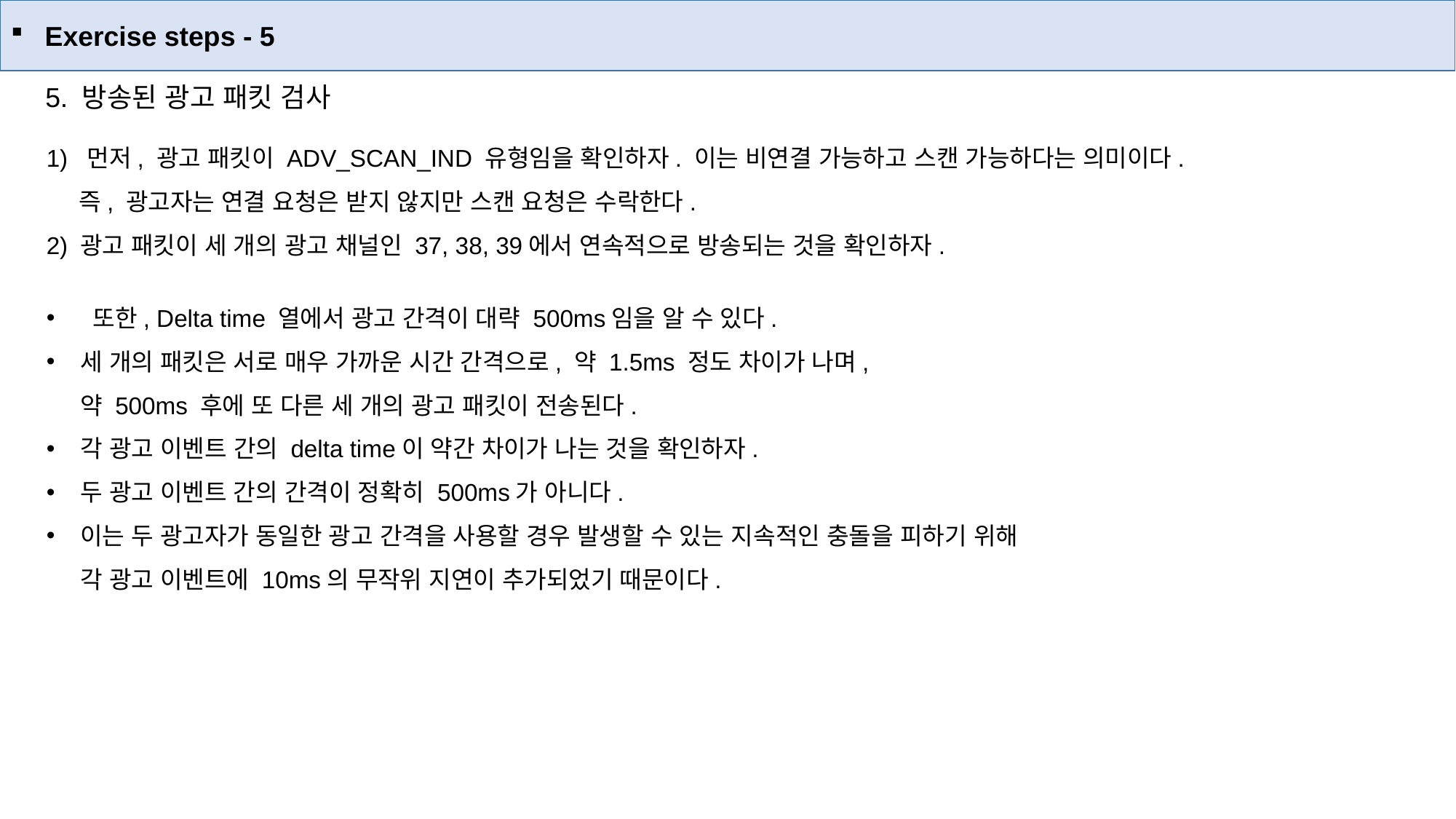

Exercise steps - 5
5. 방송된 광고 패킷 검사
1)  먼저, 광고 패킷이 ADV_SCAN_IND 유형임을 확인하자. 이는 비연결 가능하고 스캔 가능하다는 의미이다.
    즉, 광고자는 연결 요청은 받지 않지만 스캔 요청은 수락한다.
2) 광고 패킷이 세 개의 광고 채널인 37, 38, 39에서 연속적으로 방송되는 것을 확인하자.
 또한, Delta time 열에서 광고 간격이 대략 500ms임을 알 수 있다.
세 개의 패킷은 서로 매우 가까운 시간 간격으로, 약 1.5ms 정도 차이가 나며,
약 500ms 후에 또 다른 세 개의 광고 패킷이 전송된다.
각 광고 이벤트 간의 delta time이 약간 차이가 나는 것을 확인하자.
두 광고 이벤트 간의 간격이 정확히 500ms가 아니다.
이는 두 광고자가 동일한 광고 간격을 사용할 경우 발생할 수 있는 지속적인 충돌을 피하기 위해
각 광고 이벤트에 10ms의 무작위 지연이 추가되었기 때문이다.